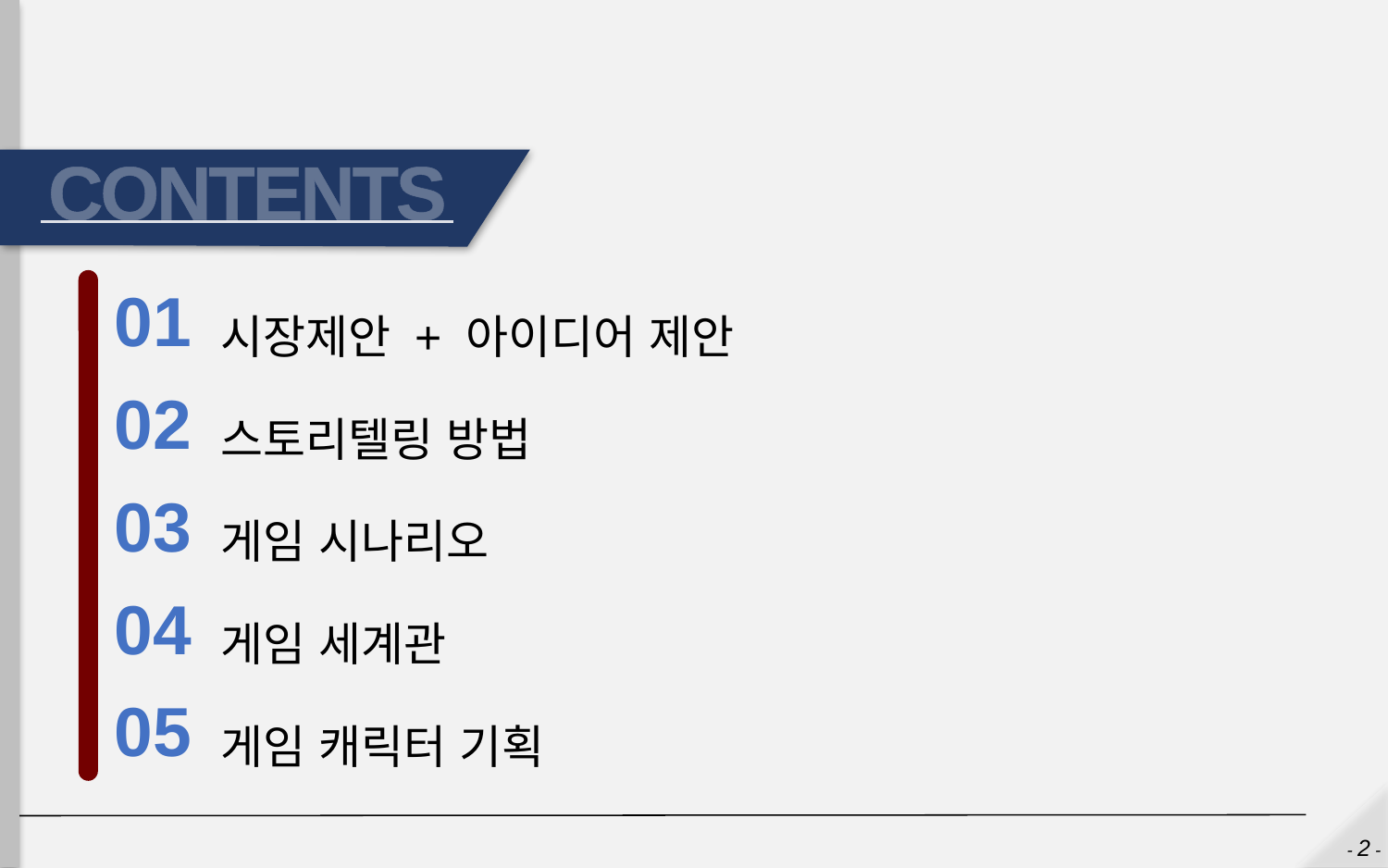

01
02
03
04
05
시장제안 + 아이디어 제안
스토리텔링 방법
게임 시나리오
게임 세계관
게임 캐릭터 기획